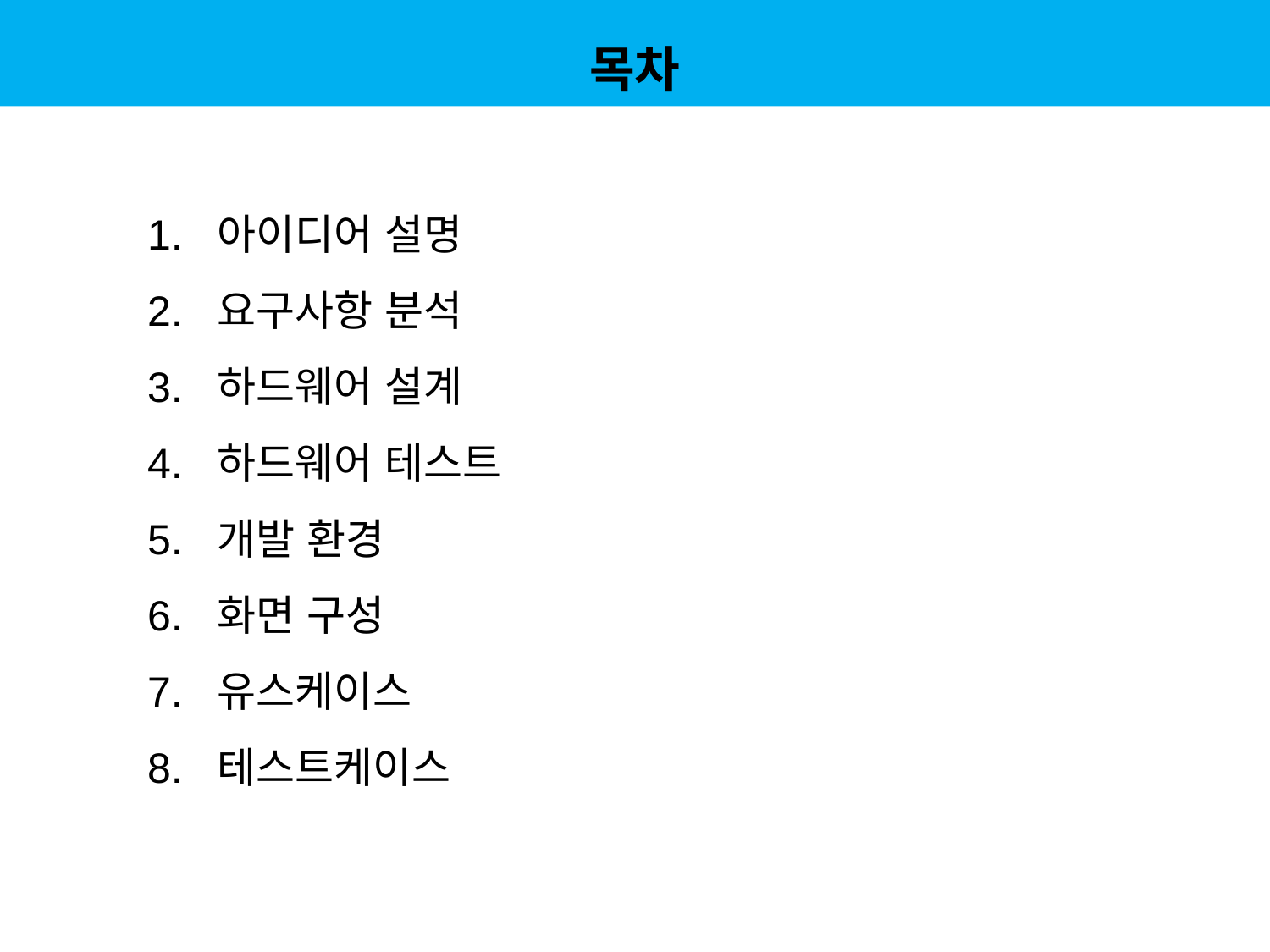

목차
 아이디어 설명
 요구사항 분석
 하드웨어 설계
 하드웨어 테스트
 개발 환경
 화면 구성
 유스케이스
 테스트케이스